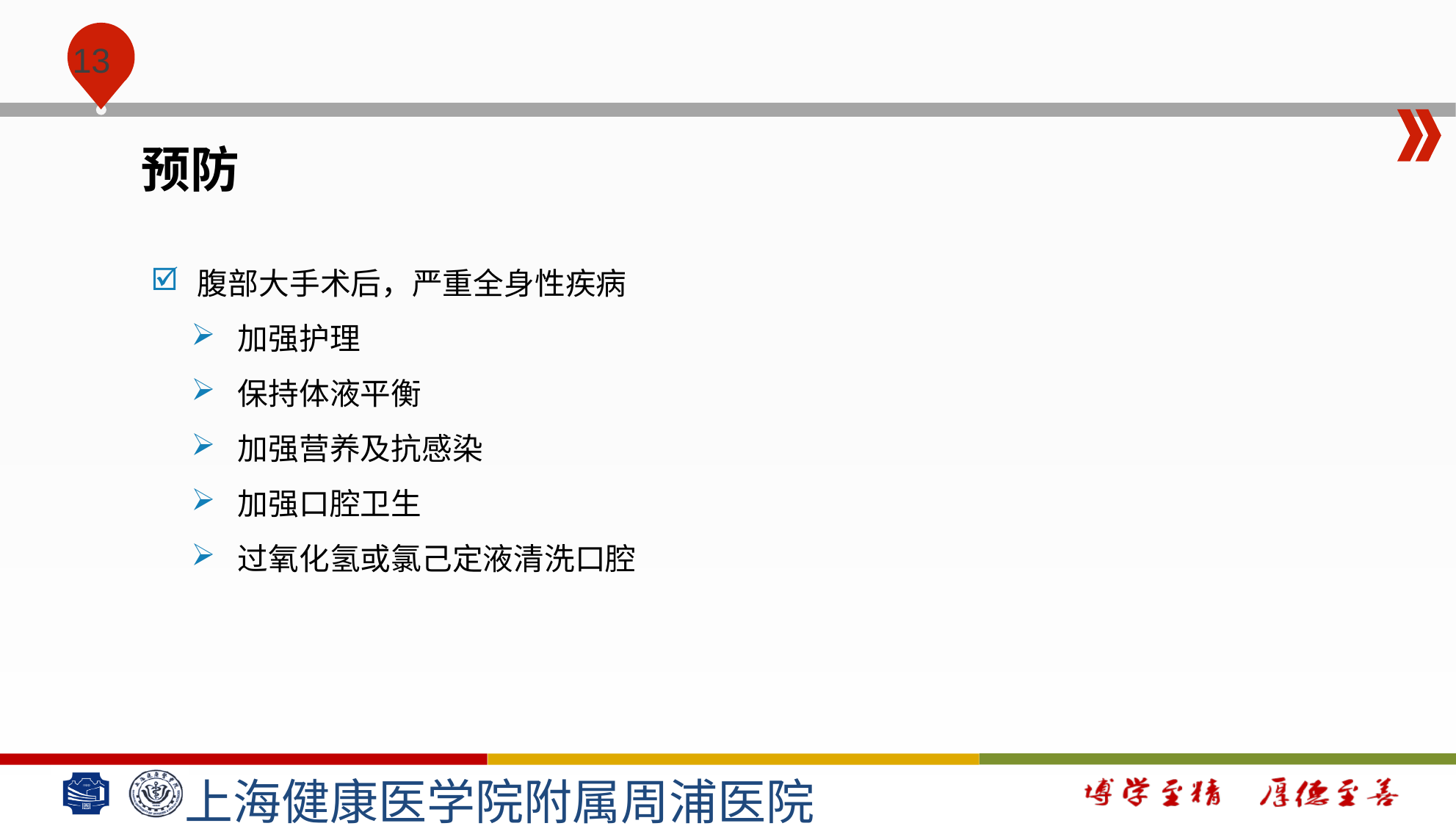

#

预防
腹部大手术后，严重全身性疾病
加强护理
保持体液平衡
加强营养及抗感染
加强口腔卫生
过氧化氢或氯己定液清洗口腔